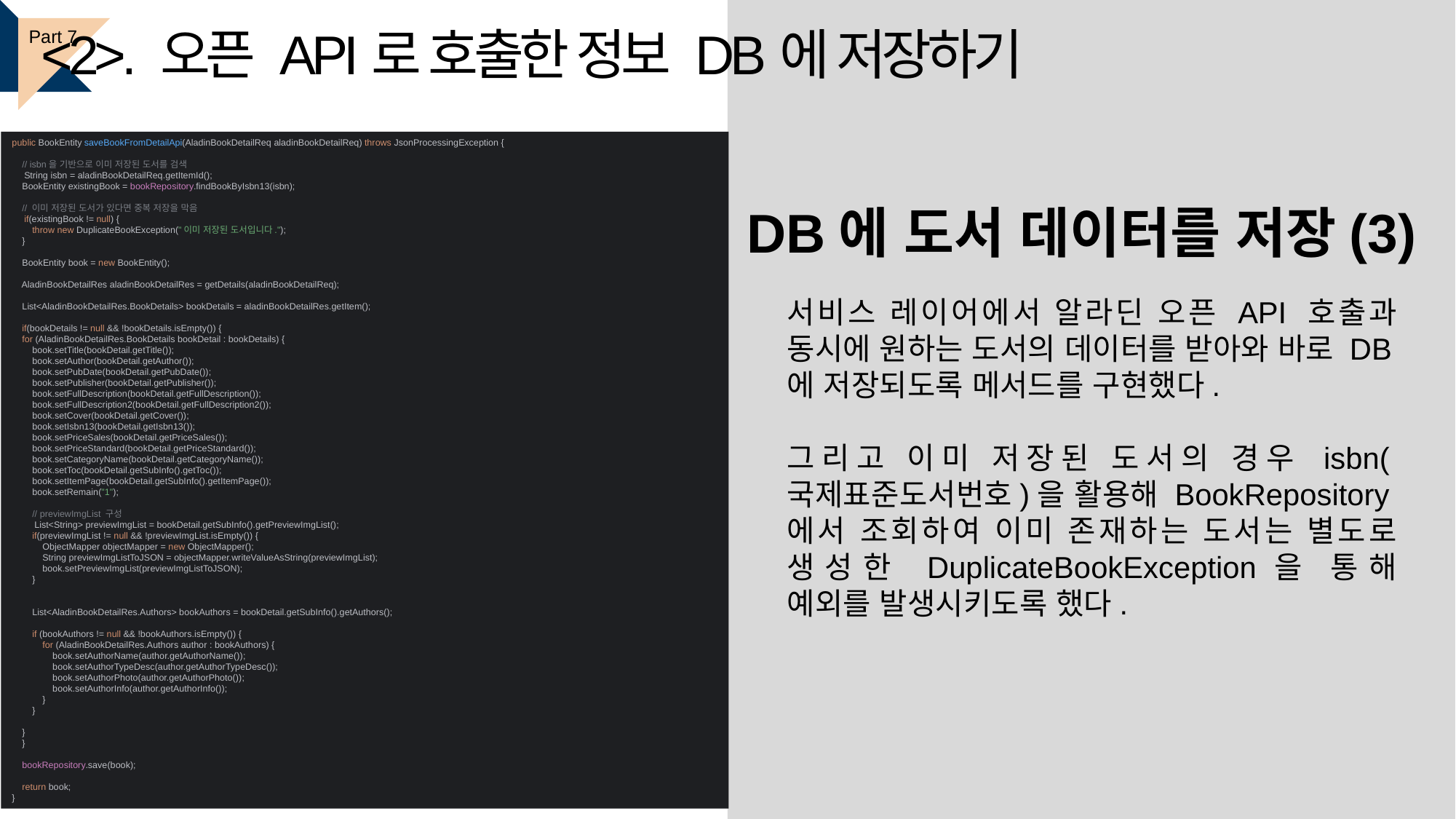

<2>. 오픈 API로 호출한 정보 DB에 저장하기

Part 7
public BookEntity saveBookFromDetailApi(AladinBookDetailReq aladinBookDetailReq) throws JsonProcessingException {
    // isbn을 기반으로 이미 저장된 도서를 검색
    String isbn = aladinBookDetailReq.getItemId();
    BookEntity existingBook = bookRepository.findBookByIsbn13(isbn);
    // 이미 저장된 도서가 있다면 중복 저장을 막음
    if(existingBook != null) {
        throw new DuplicateBookException("이미 저장된 도서입니다.");
    }
    BookEntity book = new BookEntity();
    AladinBookDetailRes aladinBookDetailRes = getDetails(aladinBookDetailReq);
    List<AladinBookDetailRes.BookDetails> bookDetails = aladinBookDetailRes.getItem();
    if(bookDetails != null && !bookDetails.isEmpty()) {
    for (AladinBookDetailRes.BookDetails bookDetail : bookDetails) {
        book.setTitle(bookDetail.getTitle());
        book.setAuthor(bookDetail.getAuthor());
        book.setPubDate(bookDetail.getPubDate());
        book.setPublisher(bookDetail.getPublisher());
        book.setFullDescription(bookDetail.getFullDescription());
        book.setFullDescription2(bookDetail.getFullDescription2());
        book.setCover(bookDetail.getCover());
        book.setIsbn13(bookDetail.getIsbn13());
        book.setPriceSales(bookDetail.getPriceSales());
        book.setPriceStandard(bookDetail.getPriceStandard());
        book.setCategoryName(bookDetail.getCategoryName());
        book.setToc(bookDetail.getSubInfo().getToc());
        book.setItemPage(bookDetail.getSubInfo().getItemPage());
        book.setRemain("1");
        // previewImgList 구성
        List<String> previewImgList = bookDetail.getSubInfo().getPreviewImgList();
        if(previewImgList != null && !previewImgList.isEmpty()) {
            ObjectMapper objectMapper = new ObjectMapper();
            String previewImgListToJSON = objectMapper.writeValueAsString(previewImgList);
            book.setPreviewImgList(previewImgListToJSON);
        }
        List<AladinBookDetailRes.Authors> bookAuthors = bookDetail.getSubInfo().getAuthors();
        if (bookAuthors != null && !bookAuthors.isEmpty()) {
            for (AladinBookDetailRes.Authors author : bookAuthors) {
                book.setAuthorName(author.getAuthorName());
                book.setAuthorTypeDesc(author.getAuthorTypeDesc());
                book.setAuthorPhoto(author.getAuthorPhoto());
                book.setAuthorInfo(author.getAuthorInfo());
            }
        }
    }
    }
    bookRepository.save(book);
    return book;
}
DB에 도서 데이터를 저장(3)
서비스 레이어에서 알라딘 오픈 API 호출과 동시에 원하는 도서의 데이터를 받아와 바로 DB에 저장되도록 메서드를 구현했다.

그리고 이미 저장된 도서의 경우 isbn(국제표준도서번호)을 활용해 BookRepository에서 조회하여 이미 존재하는 도서는 별도로 생성한 DuplicateBookException을 통해 예외를 발생시키도록 했다.